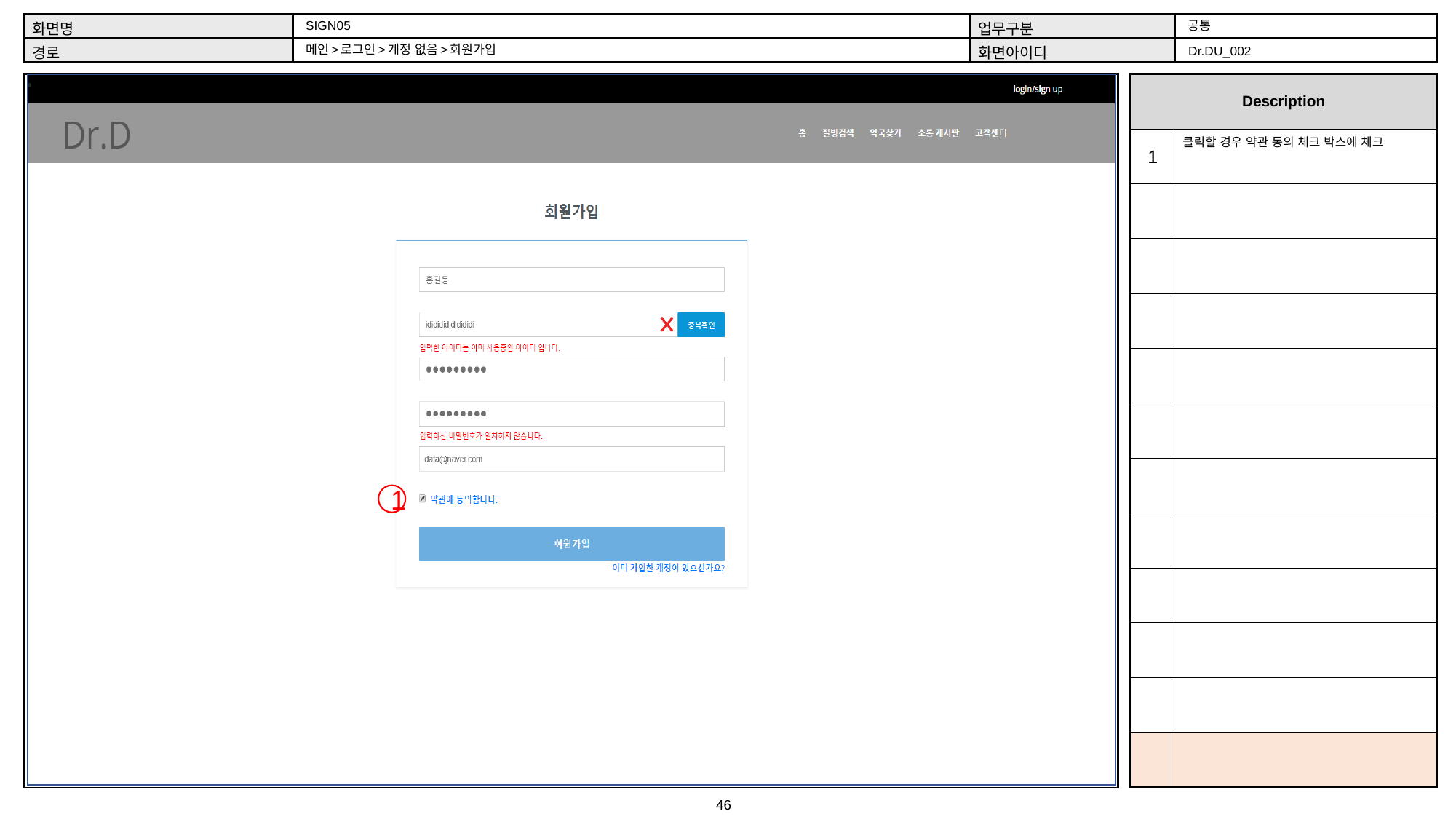

공통
SIGN05

메인>로그인>계정 없음>회원가입
Dr.DU_002

클릭할 경우 약관 동의 체크 박스에 체크
1
1